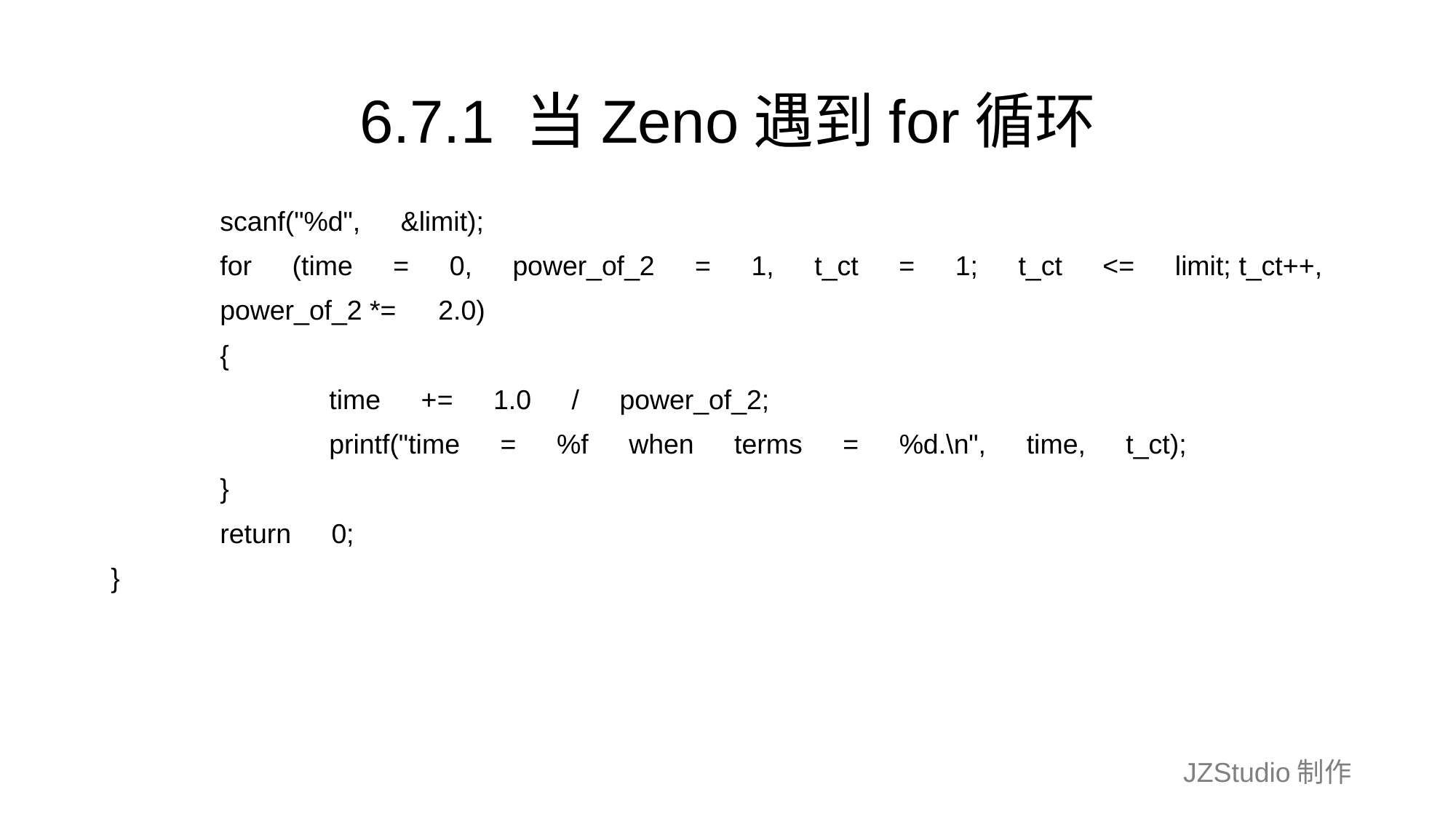

# 6.7.1 当Zeno遇到for循环
	scanf("%d",　&limit);
	for　(time　=　0,　power_of_2　=　1,　t_ct　=　1;　t_ct　<=　limit; t_ct++,
	power_of_2 *= 	2.0)
	{
		time　+=　1.0　/　power_of_2;
		printf("time　=　%f　when　terms　=　%d.\n",　time,　t_ct);
	}
	return　0;
}